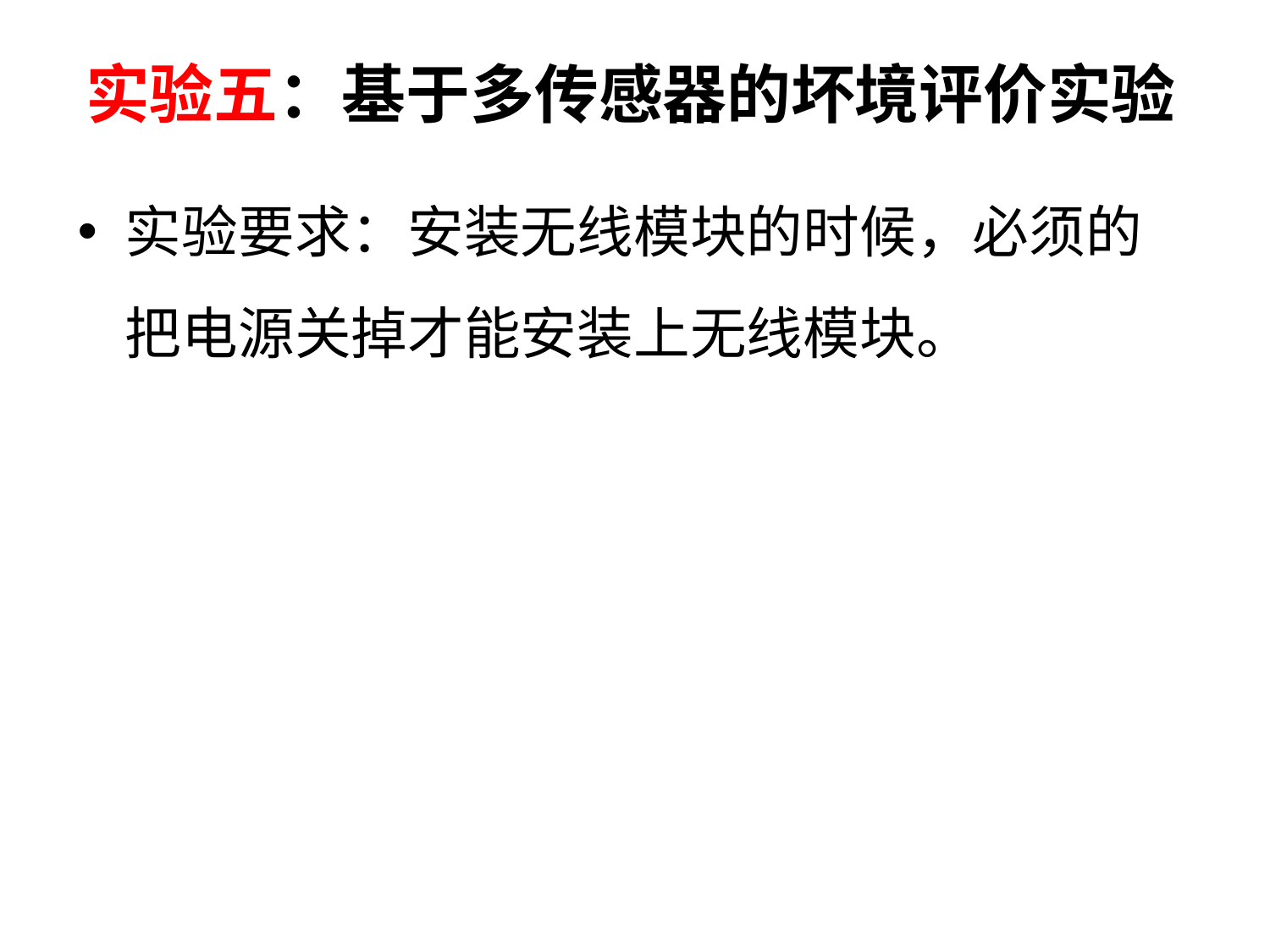

# 实验五：基于多传感器的坏境评价实验
实验要求：安装无线模块的时候，必须的把电源关掉才能安装上无线模块。